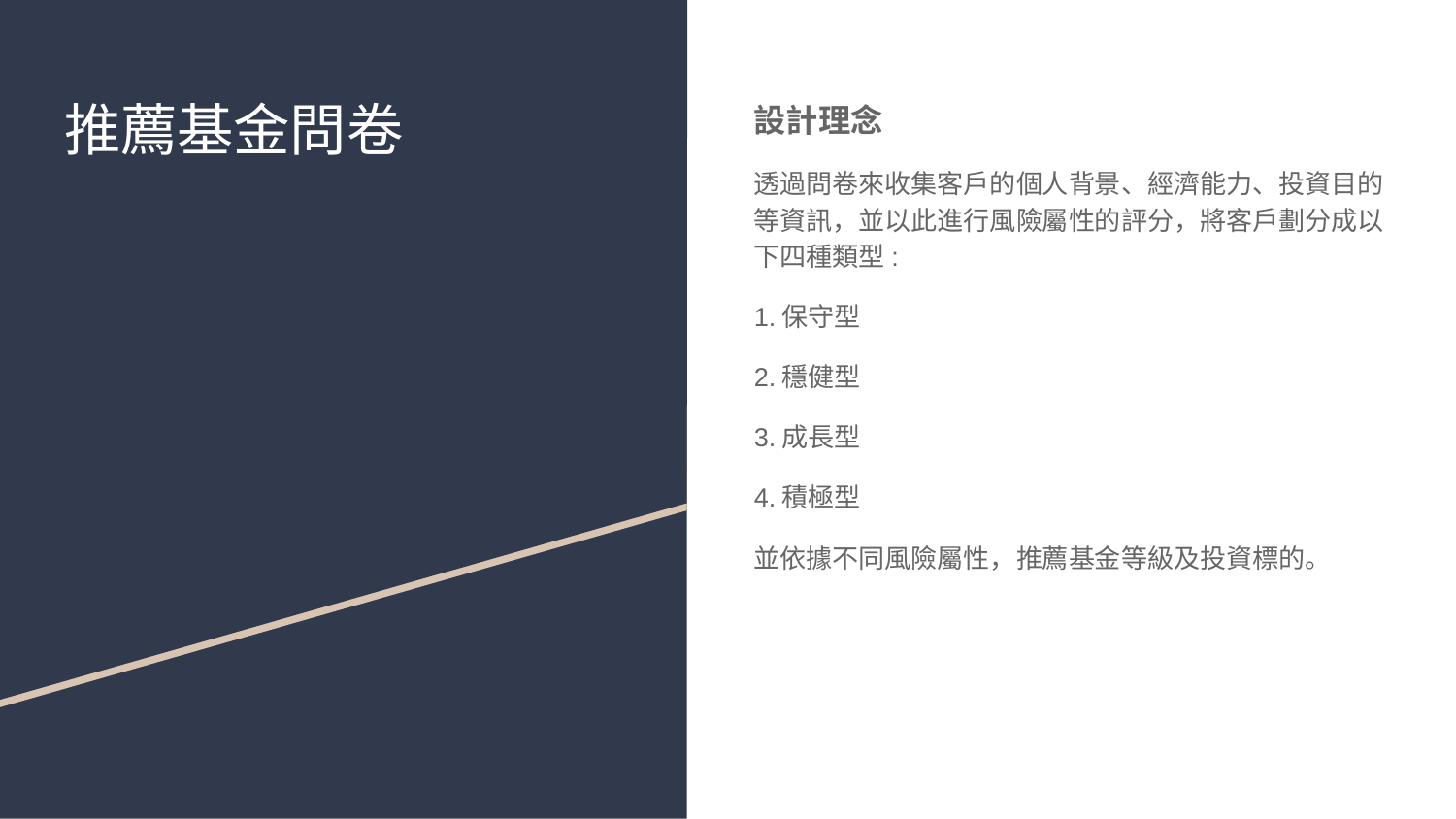

# 推薦基金問卷
設計理念
透過問卷來收集客戶的個人背景、經濟能力、投資目的等資訊，並以此進行風險屬性的評分，將客戶劃分成以下四種類型:
1.保守型
2.穩健型
3.成長型
4.積極型
並依據不同風險屬性，推薦基金等級及投資標的。